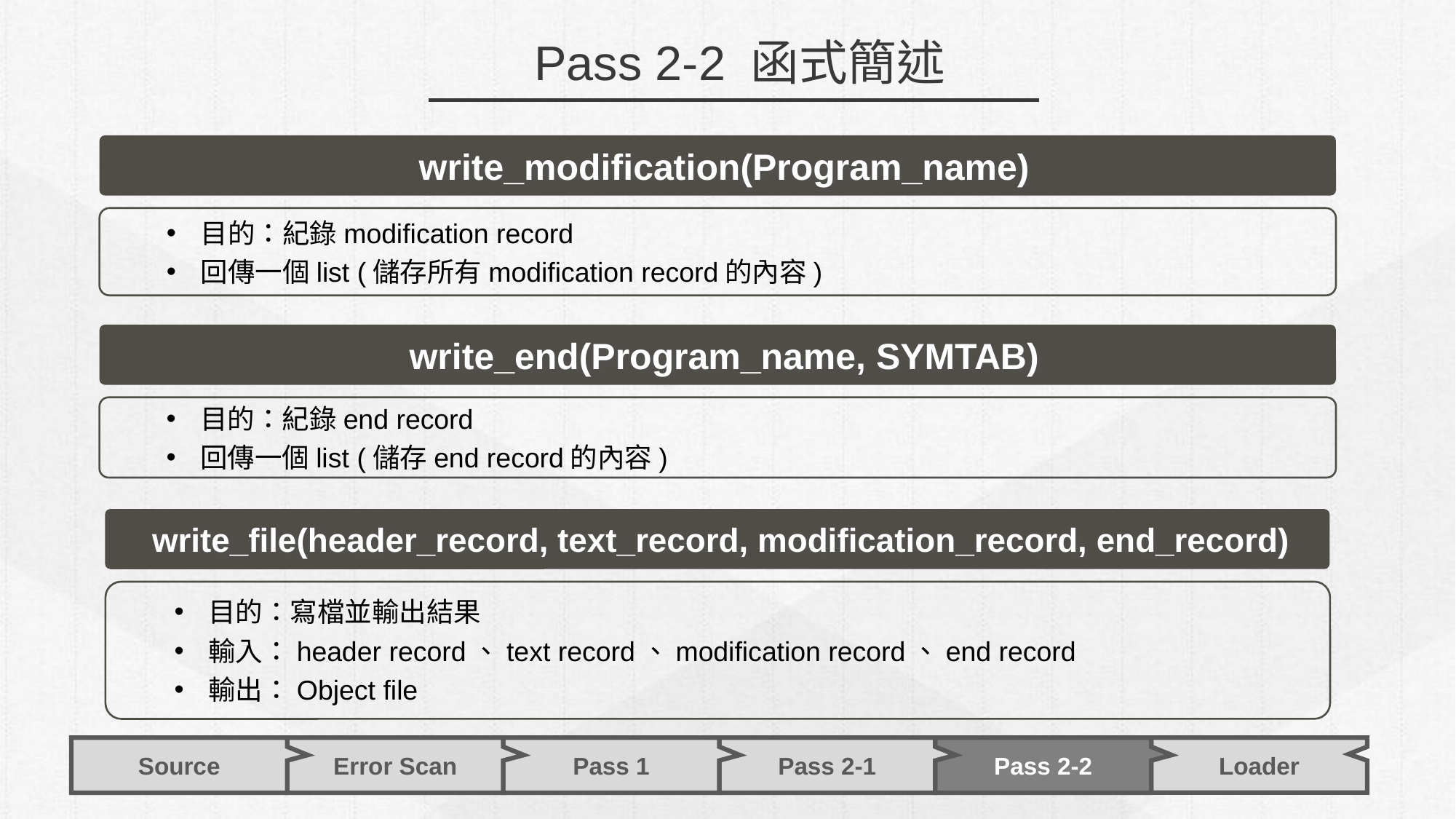

Pass 2-2 函式簡述

write_modification(Program_name)
目的：紀錄modification record
回傳一個list (儲存所有modification record的內容)

write_end(Program_name, SYMTAB)
目的：紀錄end record
回傳一個list (儲存end record的內容)

write_file(header_record, text_record, modification_record, end_record)
目的：寫檔並輸出結果
輸入：header record、text record、modification record、end record
輸出：Object file
Pass 2-1
Error Scan
Pass 1
Pass 2-2
Source
Loader
50